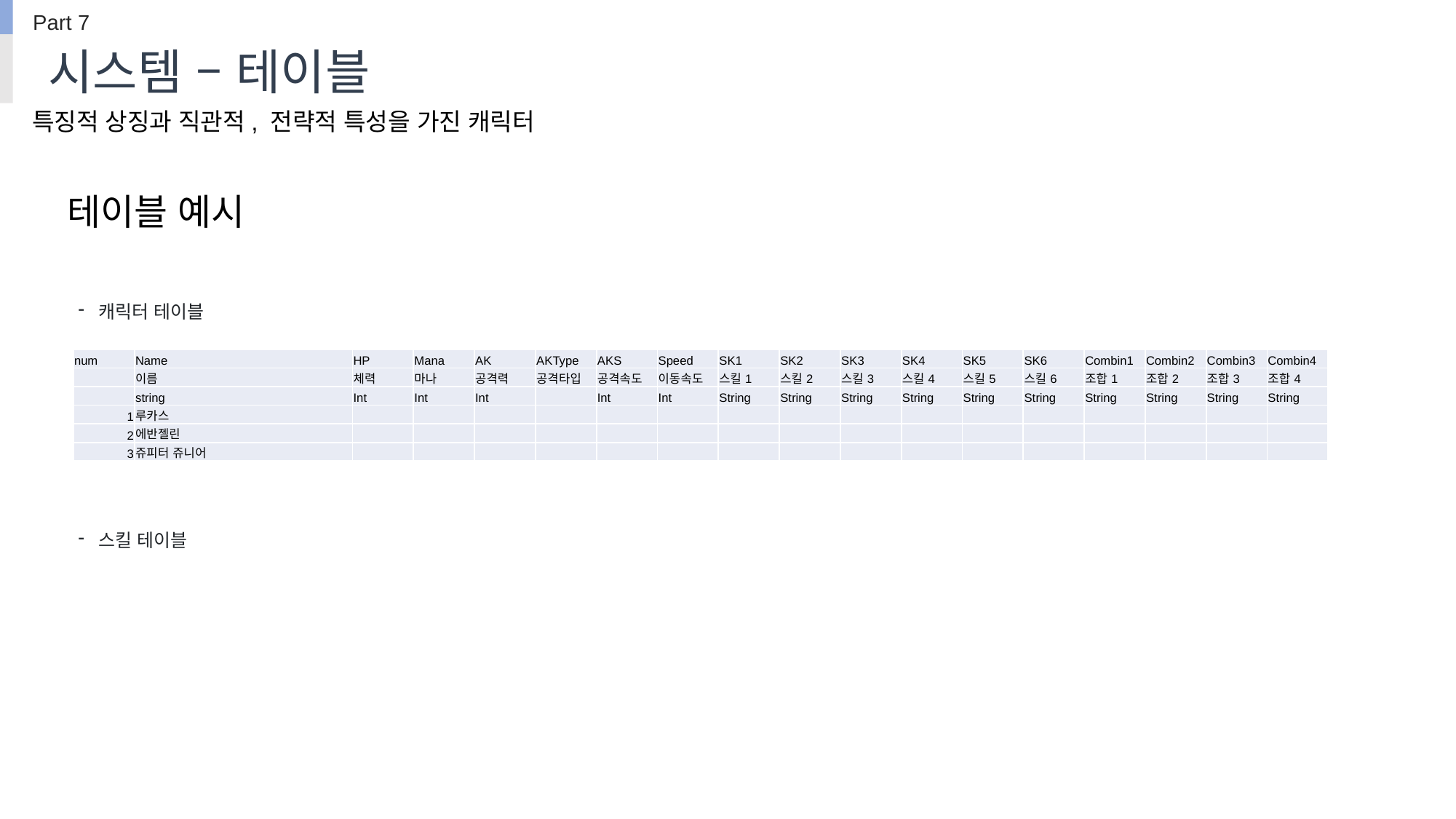

Part 7

시스템 – 테이블
특징적 상징과 직관적, 전략적 특성을 가진 캐릭터
테이블 예시
캐릭터 테이블

스킬 테이블
| num | Name | HP | Mana | AK | AKType | AKS | Speed | SK1 | SK2 | SK3 | SK4 | SK5 | SK6 | Combin1 | Combin2 | Combin3 | Combin4 |
| --- | --- | --- | --- | --- | --- | --- | --- | --- | --- | --- | --- | --- | --- | --- | --- | --- | --- |
|  | 이름 | 체력 | 마나 | 공격력 | 공격타입 | 공격속도 | 이동속도 | 스킬1 | 스킬2 | 스킬3 | 스킬4 | 스킬5 | 스킬6 | 조합1 | 조합2 | 조합3 | 조합4 |
|  | string | Int | Int | Int |  | Int | Int | String | String | String | String | String | String | String | String | String | String |
| 1 | 루카스 |  |  |  |  |  |  |  |  |  |  |  |  |  |  |  |  |
| 2 | 에반젤린 |  |  |  |  |  |  |  |  |  |  |  |  |  |  |  |  |
| 3 | 쥬피터 쥬니어 |  |  |  |  |  |  |  |  |  |  |  |  |  |  |  |  |